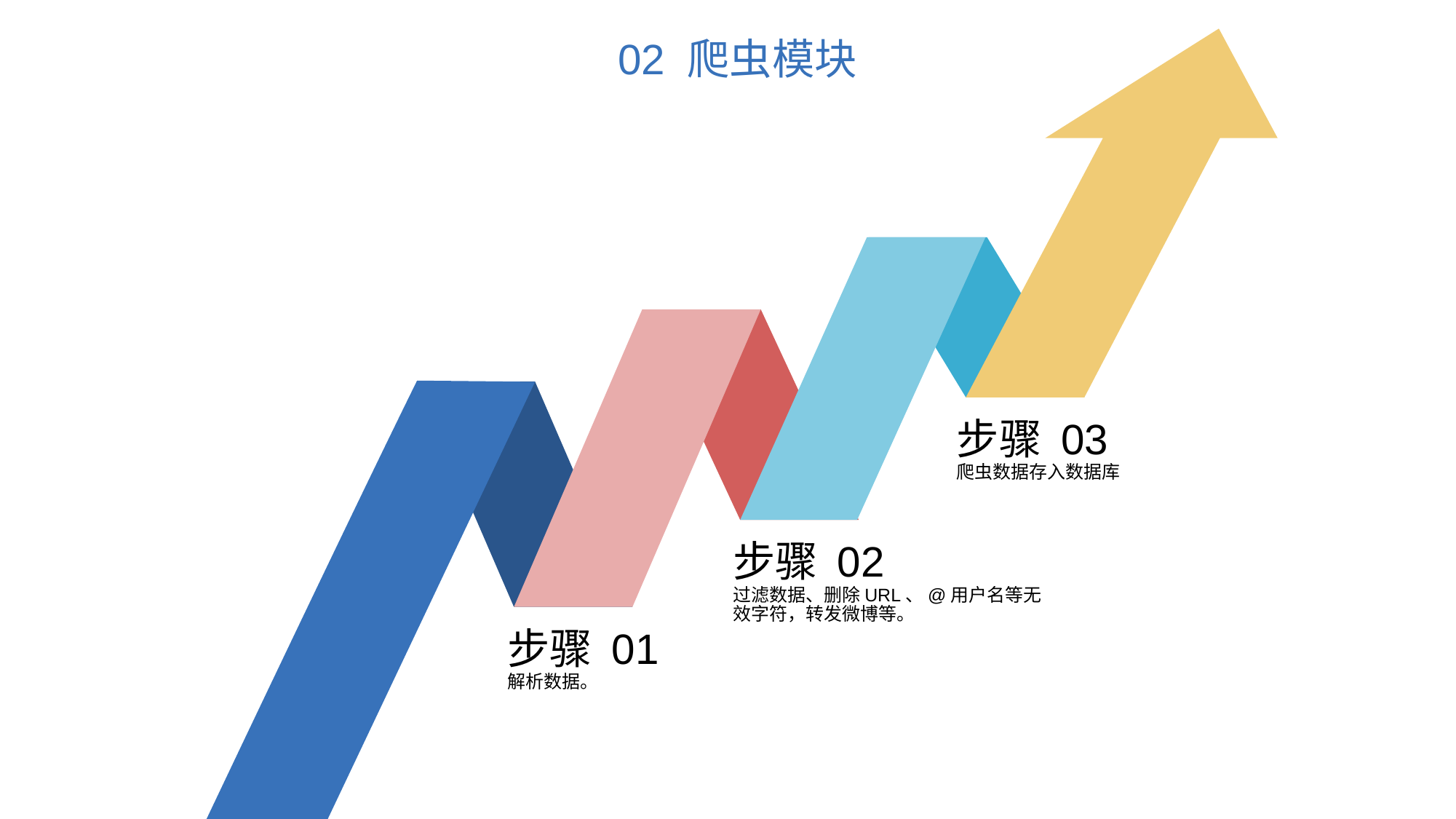

02 爬虫模块

步骤 03
爬虫数据存入数据库
步骤 02
过滤数据、删除URL、@用户名等无效字符，转发微博等。
步骤 01
解析数据。